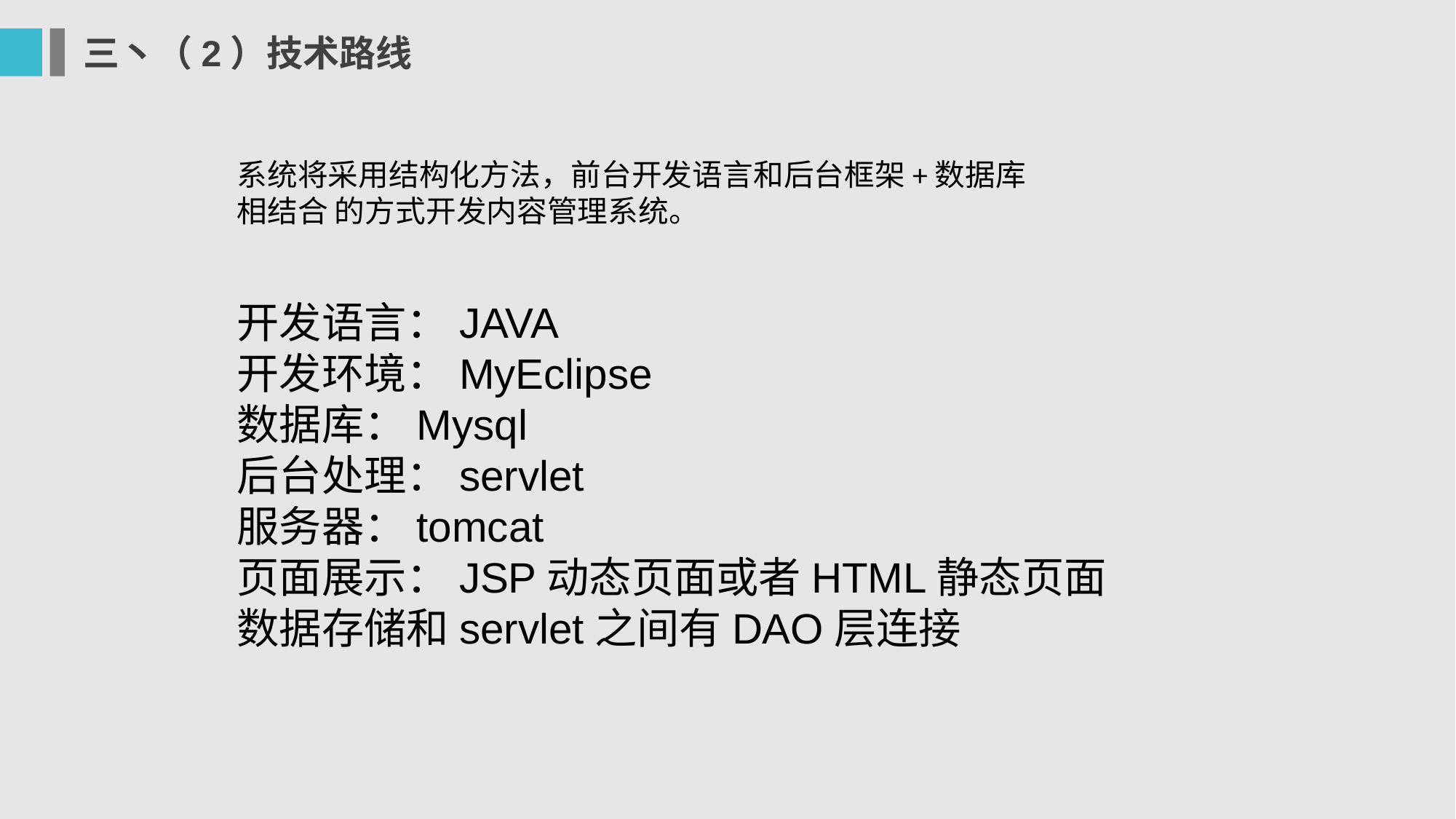

三丶（2）技术路线

系统将采用结构化方法，前台开发语言和后台框架+数据库相结合 的方式开发内容管理系统。
开发语言：JAVA
开发环境：MyEclipse
数据库：Mysql
后台处理：servlet
服务器：tomcat
页面展示：JSP动态页面或者HTML静态页面
数据存储和servlet之间有DAO层连接